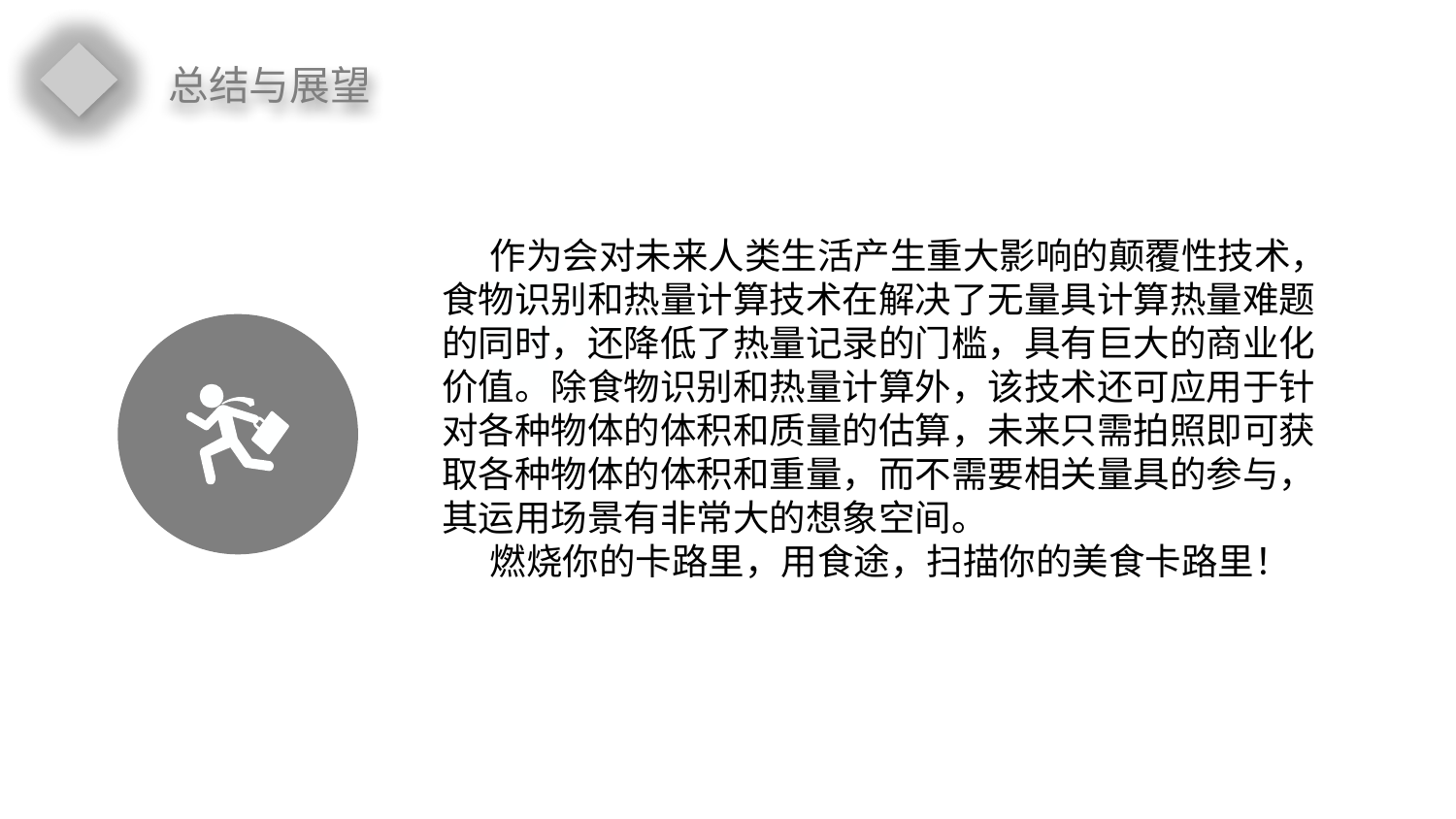

总结与展望
作为会对未来人类生活产生重大影响的颠覆性技术，食物识别和热量计算技术在解决了无量具计算热量难题的同时，还降低了热量记录的门槛，具有巨大的商业化价值。除食物识别和热量计算外，该技术还可应用于针对各种物体的体积和质量的估算，未来只需拍照即可获取各种物体的体积和重量，而不需要相关量具的参与，其运用场景有非常大的想象空间。
燃烧你的卡路里，用食途，扫描你的美食卡路里！